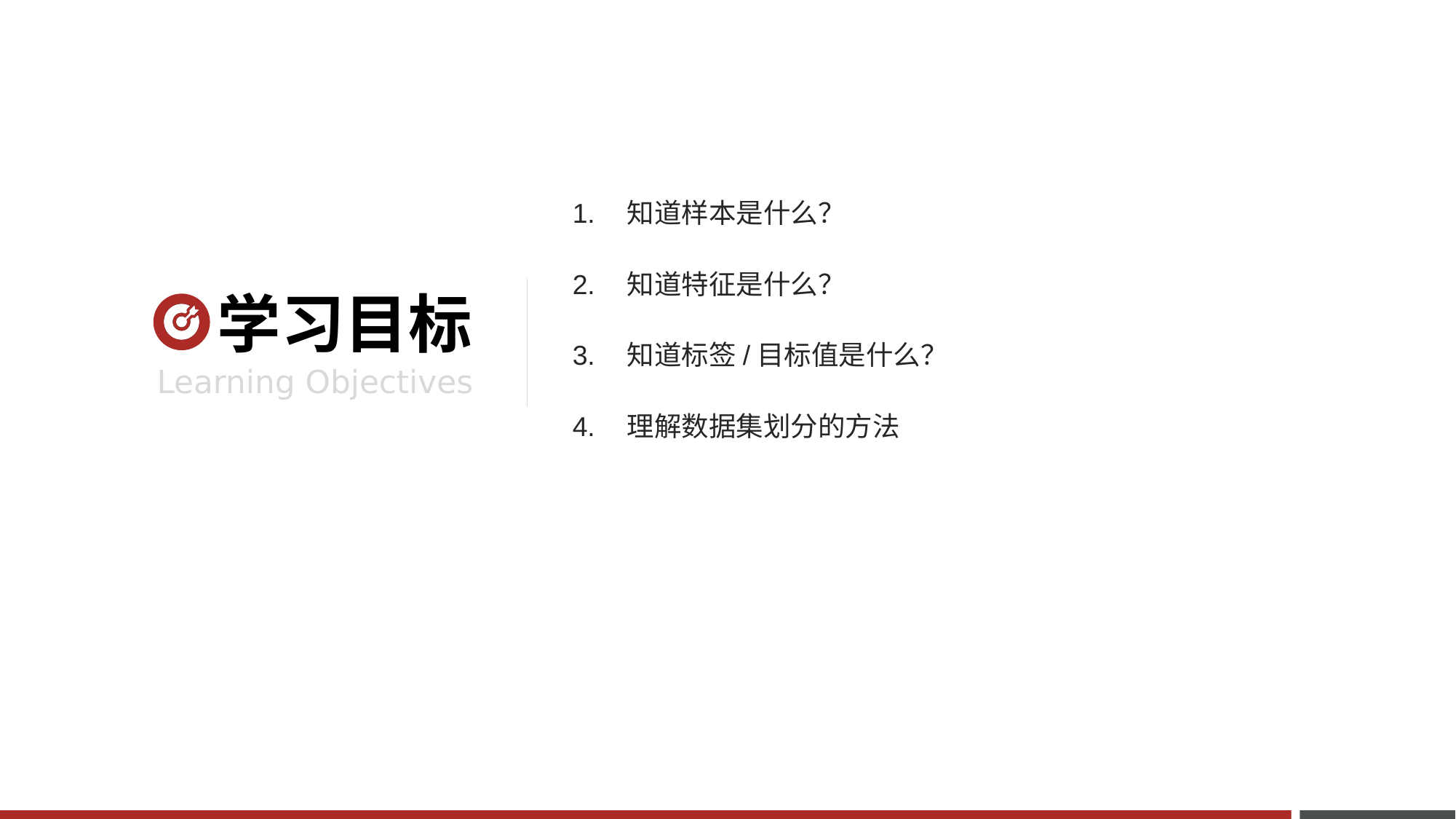

知道样本是什么？
知道特征是什么？
知道标签/目标值是什么？
理解数据集划分的方法